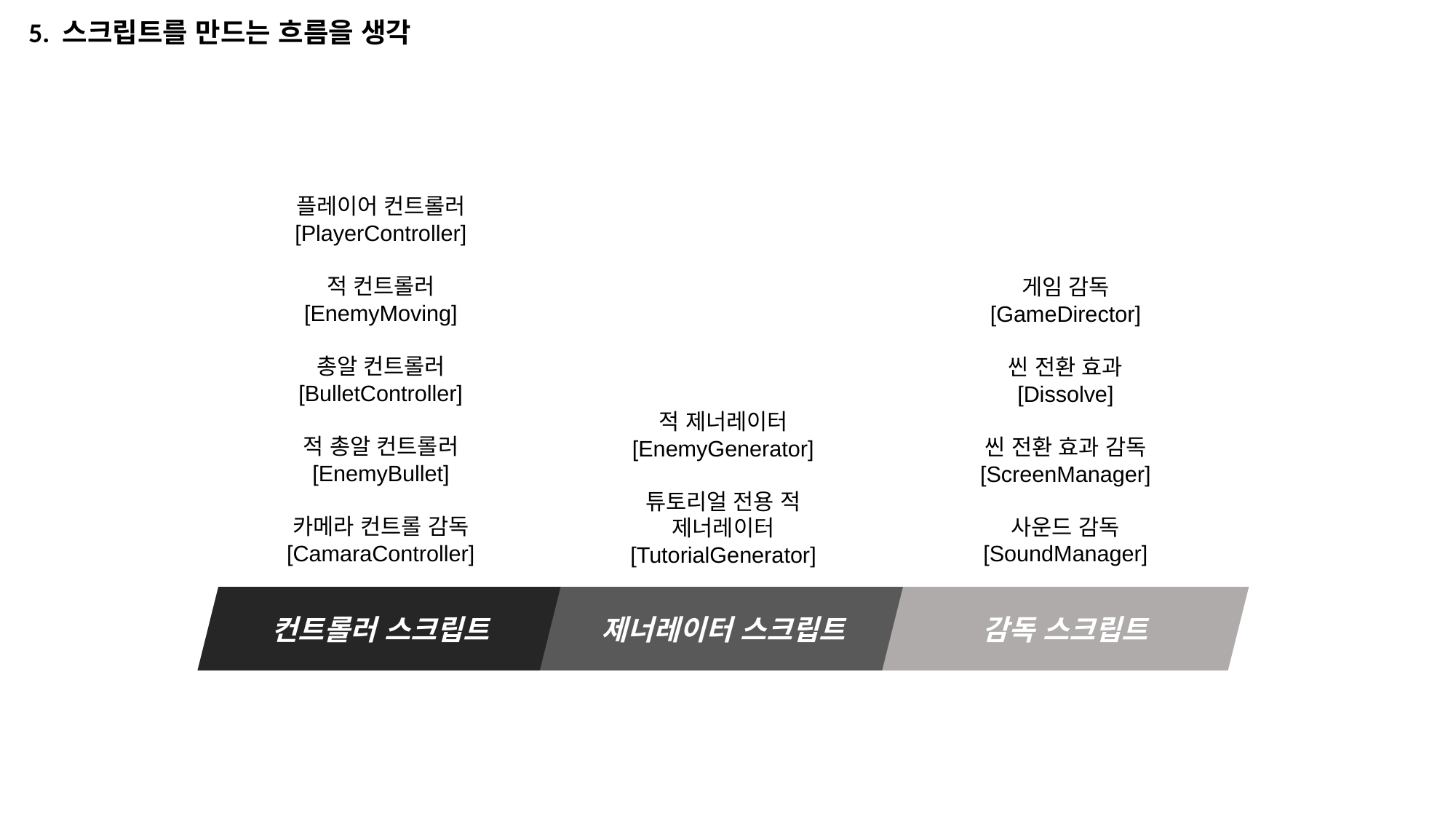

# 5. 스크립트를 만드는 흐름을 생각
플레이어 컨트롤러
[PlayerController]

적 컨트롤러
[EnemyMoving]

총알 컨트롤러
[BulletController]

적 총알 컨트롤러
[EnemyBullet]

카메라 컨트롤 감독
[CamaraController]
게임 감독
[GameDirector]

씬 전환 효과
[Dissolve]

씬 전환 효과 감독
[ScreenManager]

사운드 감독
[SoundManager]
적 제너레이터
[EnemyGenerator]

튜토리얼 전용 적 제너레이터
[TutorialGenerator]
컨트롤러 스크립트
제너레이터 스크립트
감독 스크립트